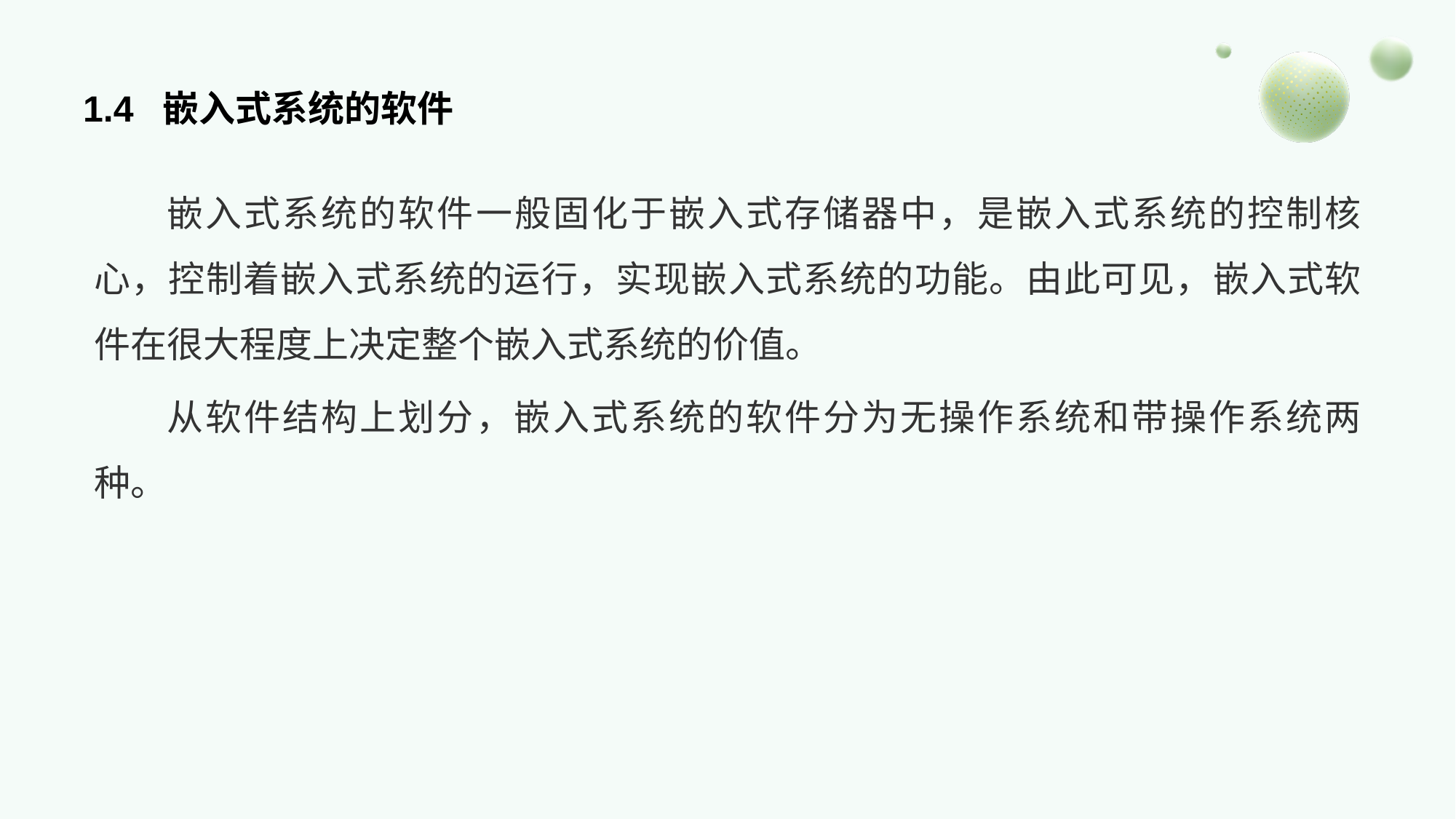

# 1.4  嵌入式系统的软件
嵌入式系统的软件一般固化于嵌入式存储器中，是嵌入式系统的控制核心，控制着嵌入式系统的运行，实现嵌入式系统的功能。由此可见，嵌入式软件在很大程度上决定整个嵌入式系统的价值。
从软件结构上划分，嵌入式系统的软件分为无操作系统和带操作系统两种。